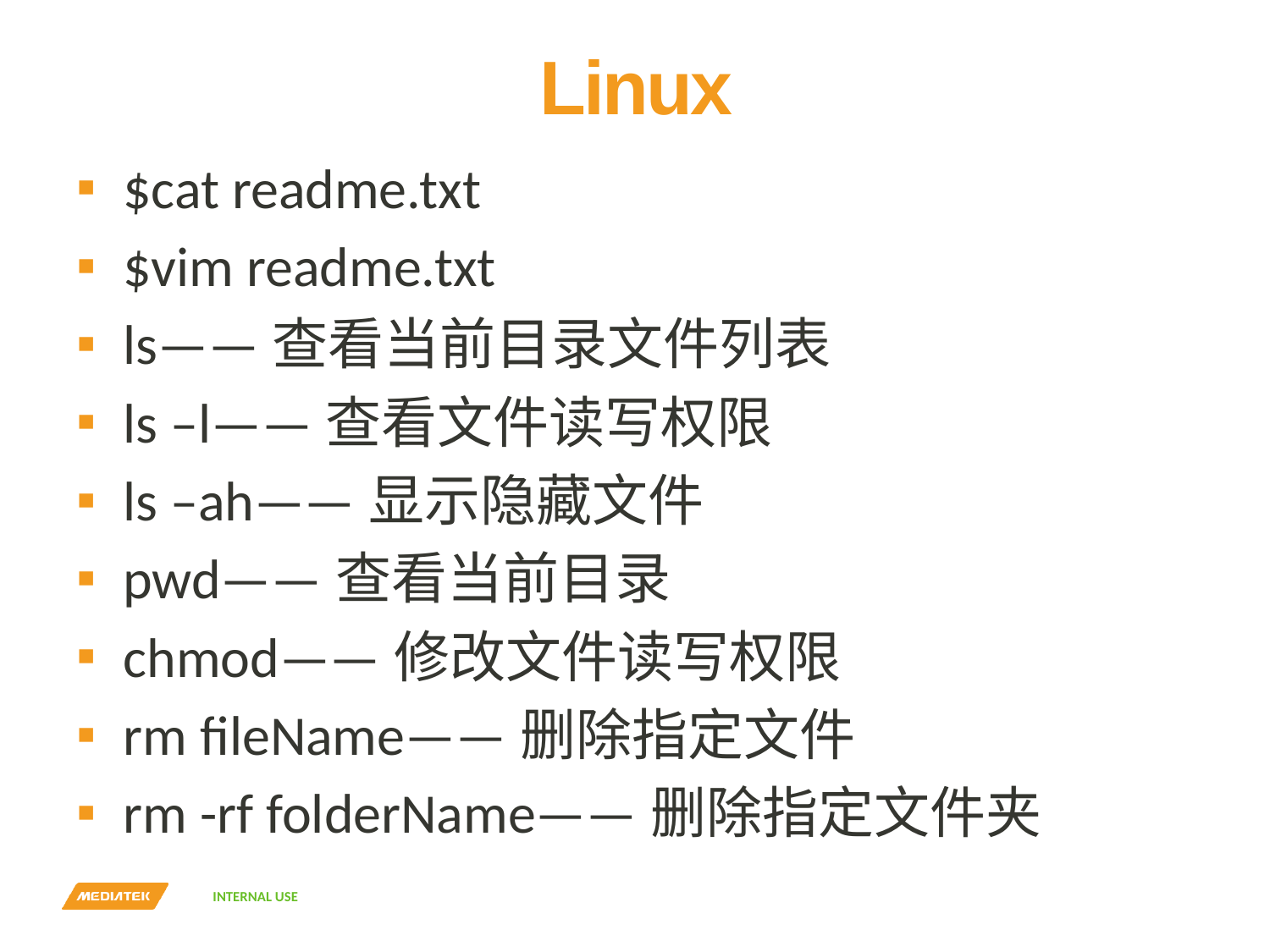

# Linux
$cat readme.txt
$vim readme.txt
ls——查看当前目录文件列表
ls –l——查看文件读写权限
ls –ah——显示隐藏文件
pwd——查看当前目录
chmod——修改文件读写权限
rm fileName——删除指定文件
rm -rf folderName——删除指定文件夹